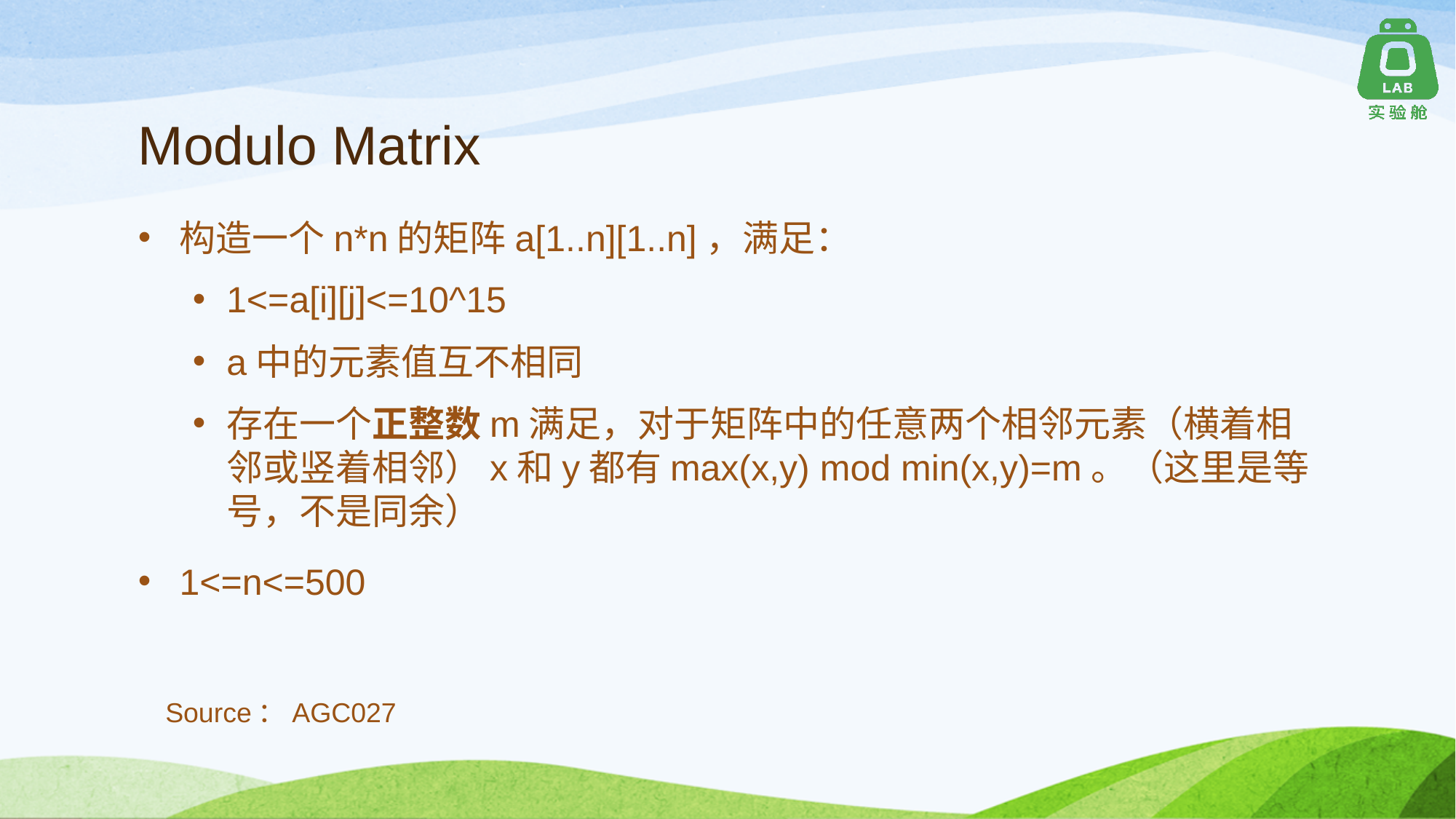

# Modulo Matrix
构造一个n*n的矩阵a[1..n][1..n]，满足：
1<=a[i][j]<=10^15
a中的元素值互不相同
存在一个正整数m满足，对于矩阵中的任意两个相邻元素（横着相邻或竖着相邻）x和y都有max(x,y) mod min(x,y)=m。（这里是等号，不是同余）
1<=n<=500
Source：AGC027